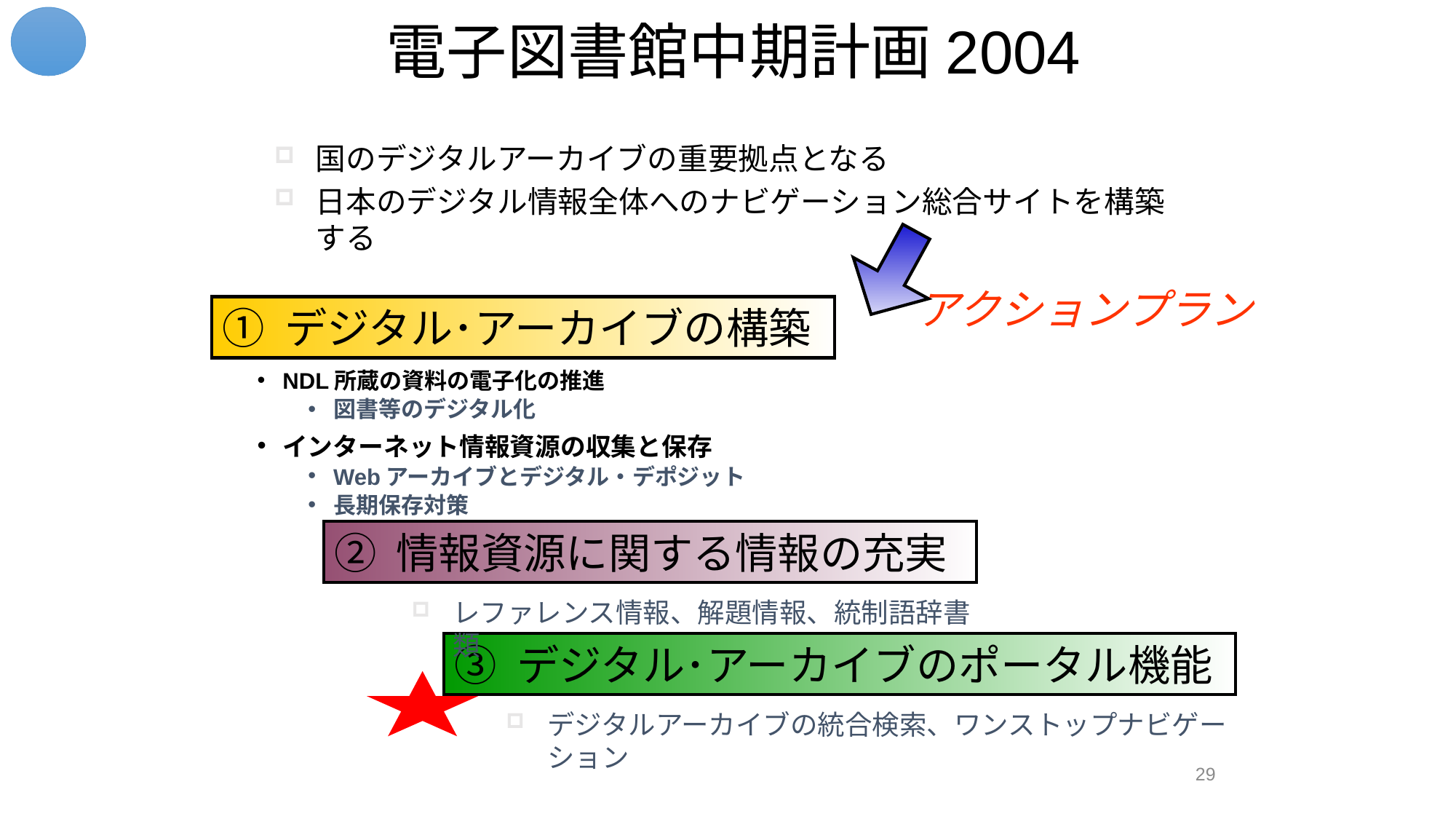

# 電子図書館中期計画2004

国のデジタルアーカイブの重要拠点となる
日本のデジタル情報全体へのナビゲーション総合サイトを構築する

アクションプラン
① デジタル･アーカイブの構築
NDL所蔵の資料の電子化の推進
図書等のデジタル化
インターネット情報資源の収集と保存
Webアーカイブとデジタル・デポジット
長期保存対策

② 情報資源に関する情報の充実
レファレンス情報、解題情報、統制語辞書類
③ デジタル･アーカイブのポータル機能

デジタルアーカイブの統合検索、ワンストップナビゲーション
29